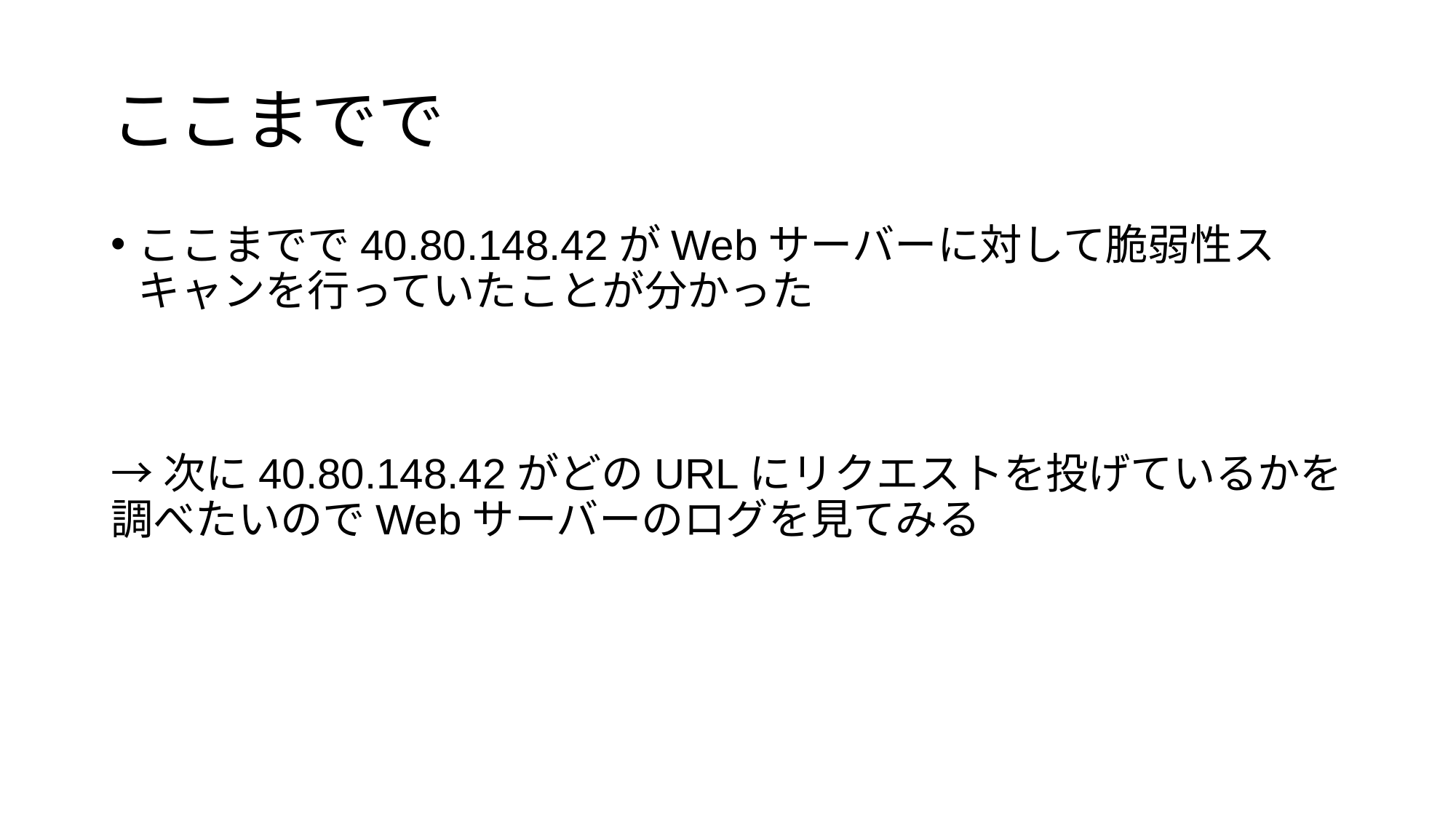

# ここまでで
ここまでで40.80.148.42がWebサーバーに対して脆弱性スキャンを行っていたことが分かった

→次に40.80.148.42がどのURLにリクエストを投げているかを調べたいのでWebサーバーのログを見てみる